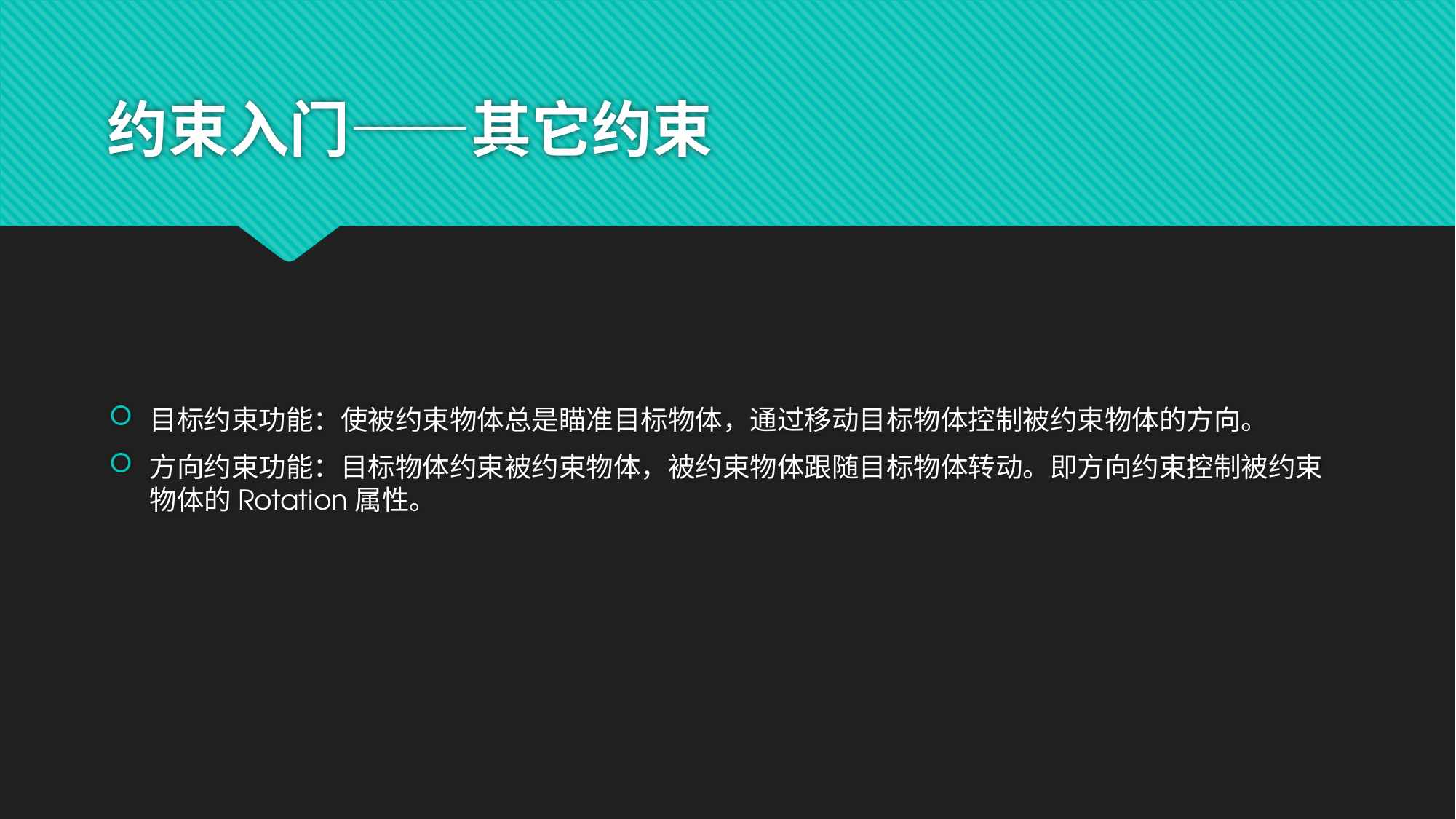

# 约束入门——其它约束
目标约束功能：使被约束物体总是瞄准目标物体，通过移动目标物体控制被约束物体的方向。
方向约束功能：目标物体约束被约束物体，被约束物体跟随目标物体转动。即方向约束控制被约束物体的Rotation属性。